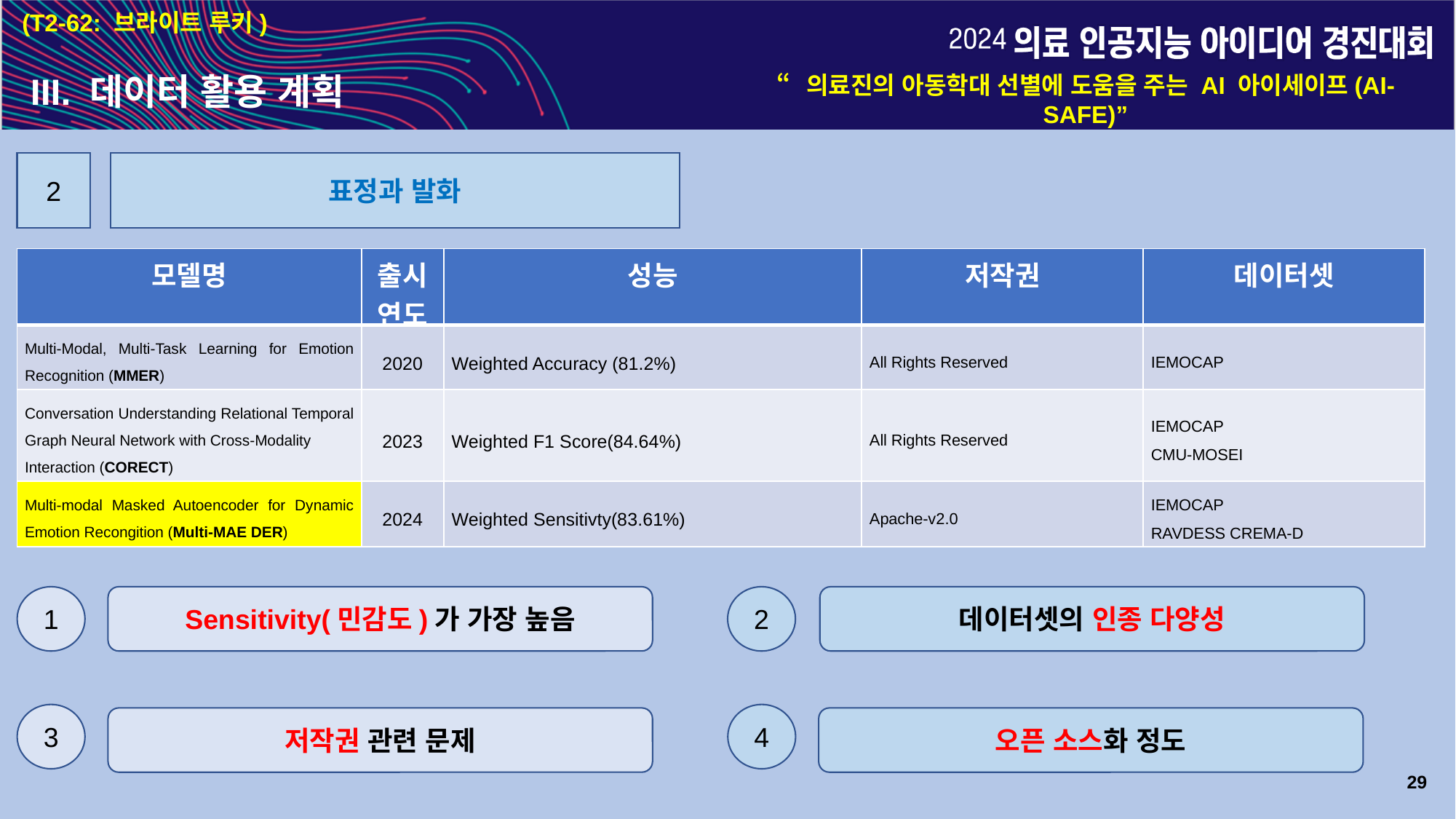

(T2-62: 브라이트 루키)
III. 데이터 활용 계획
“의료진의 아동학대 선별에 도움을 주는 AI 아이세이프(AI-SAFE)”
2
표정과 발화
| 모델명 | 출시연도 | 성능 | 저작권 | 데이터셋 |
| --- | --- | --- | --- | --- |
| Multi-Modal, Multi-Task Learning for Emotion Recognition (MMER) | 2020 | Weighted Accuracy (81.2%) | All Rights Reserved | IEMOCAP |
| Conversation Understanding Relational Temporal Graph Neural Network with Cross-Modality Interaction (CORECT) | 2023 | Weighted F1 Score(84.64%) | All Rights Reserved | IEMOCAP CMU-MOSEI |
| Multi-modal Masked Autoencoder for Dynamic Emotion Recongition (Multi-MAE DER) | 2024 | Weighted Sensitivty(83.61%) | Apache-v2.0 | IEMOCAP RAVDESS CREMA-D |
1
Sensitivity(민감도)가 가장 높음
2
데이터셋의 인종 다양성
3
4
저작권 관련 문제
오픈 소스화 정도
29